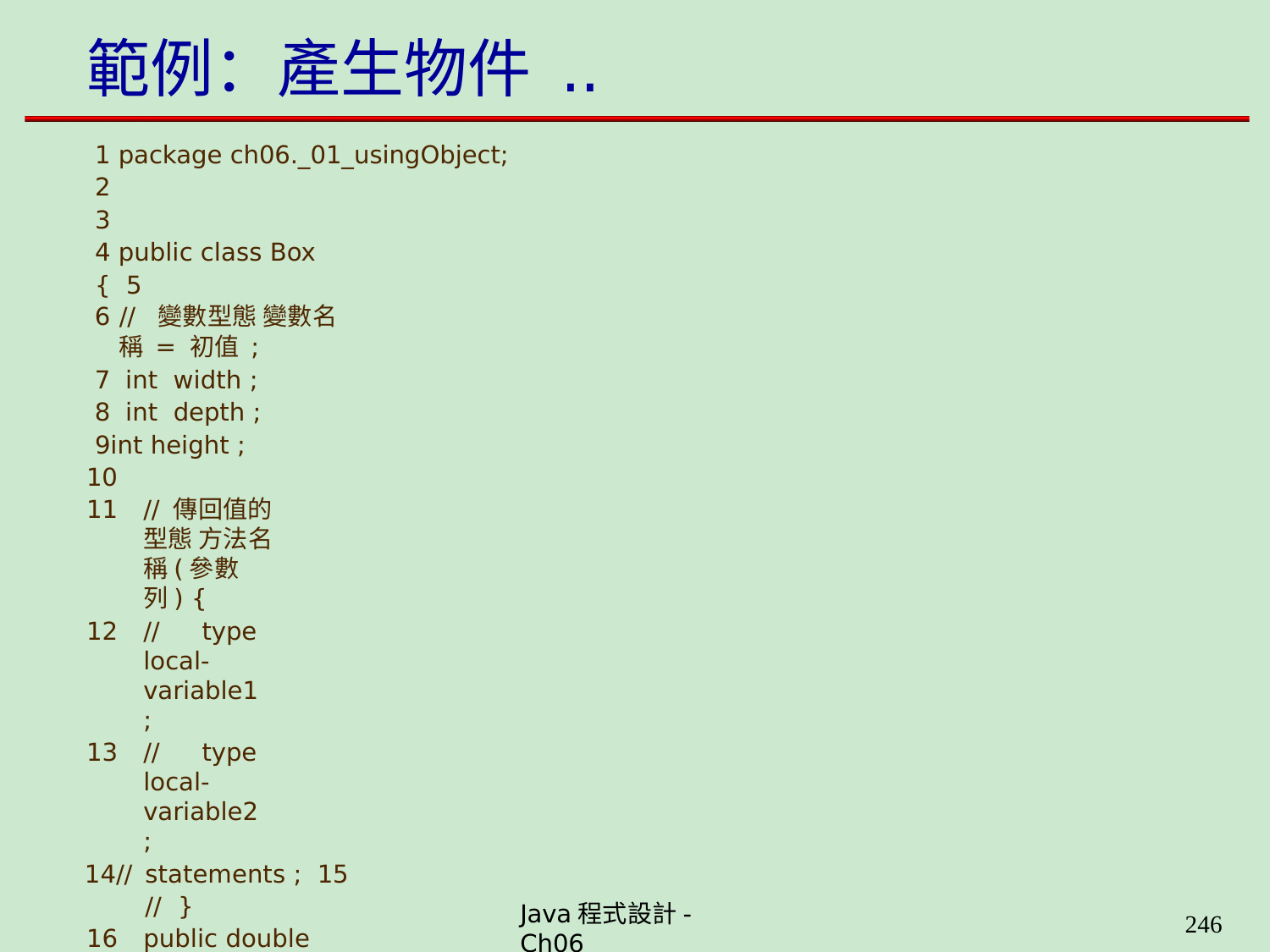

# 範例：產生物件 ..
1 package ch06._01_usingObject;
2
3
4 public class Box {  5
// 變數型態 變數名稱 = 初值 ;
int  width ;
int  depth ;
int height ;  10
// 傳回值的型態 方法名稱(參數列) {
//	type local-variable1 ;
//	type local-variable2 ;
//	statements ;  15	// }
public double getSurfaceArea() {
return 2 * (width * depth + depth * height + width * height );  18	}
public double getVolume() {
return width * depth * height ;  21	}
22 }
Java程式設計-Ch06
246